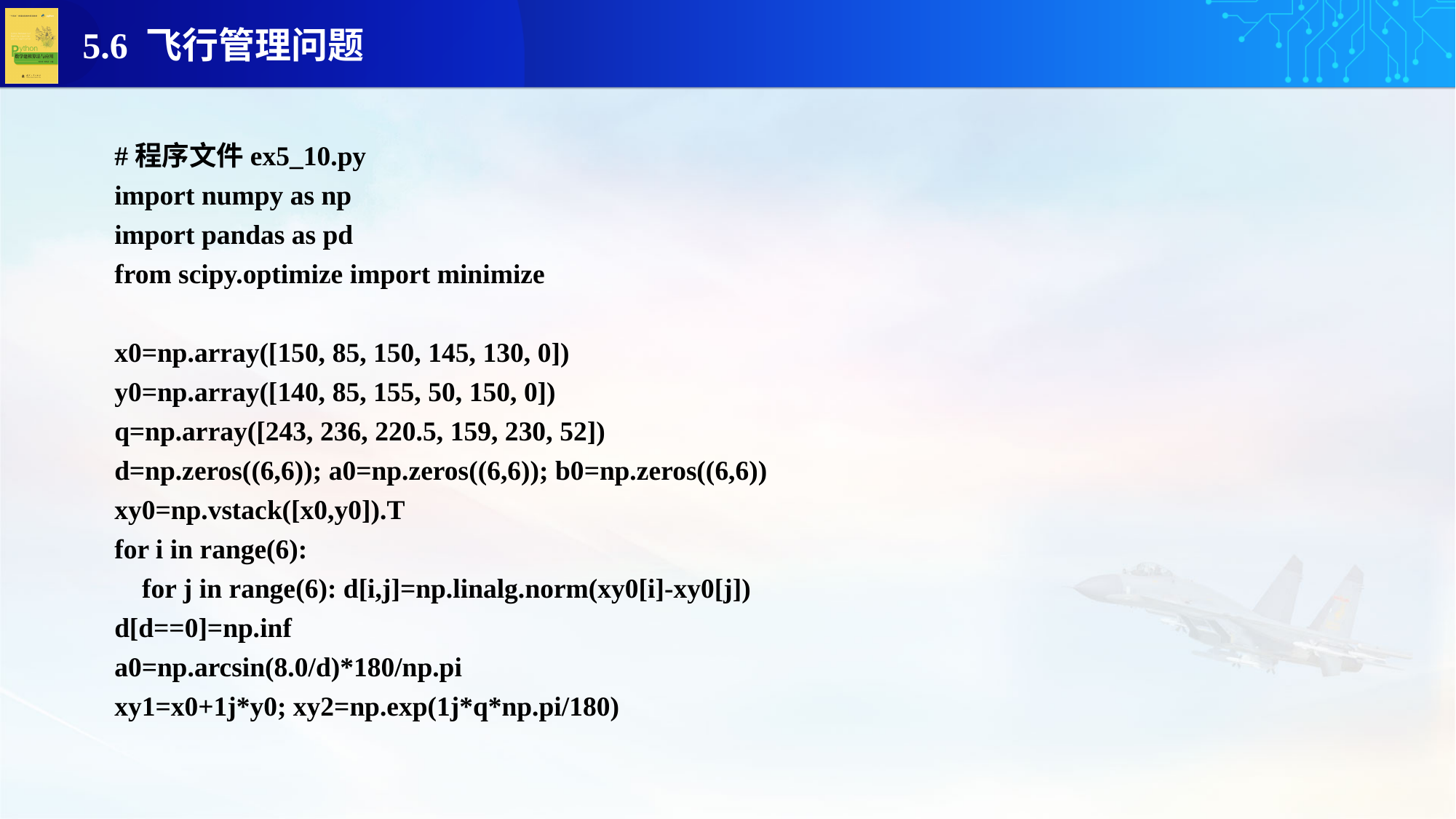

#程序文件ex5_10.py
import numpy as np
import pandas as pd
from scipy.optimize import minimize

x0=np.array([150, 85, 150, 145, 130, 0])
y0=np.array([140, 85, 155, 50, 150, 0])
q=np.array([243, 236, 220.5, 159, 230, 52])
d=np.zeros((6,6)); a0=np.zeros((6,6)); b0=np.zeros((6,6))
xy0=np.vstack([x0,y0]).T
for i in range(6):
    for j in range(6): d[i,j]=np.linalg.norm(xy0[i]-xy0[j])
d[d==0]=np.inf
a0=np.arcsin(8.0/d)*180/np.pi
xy1=x0+1j*y0; xy2=np.exp(1j*q*np.pi/180)